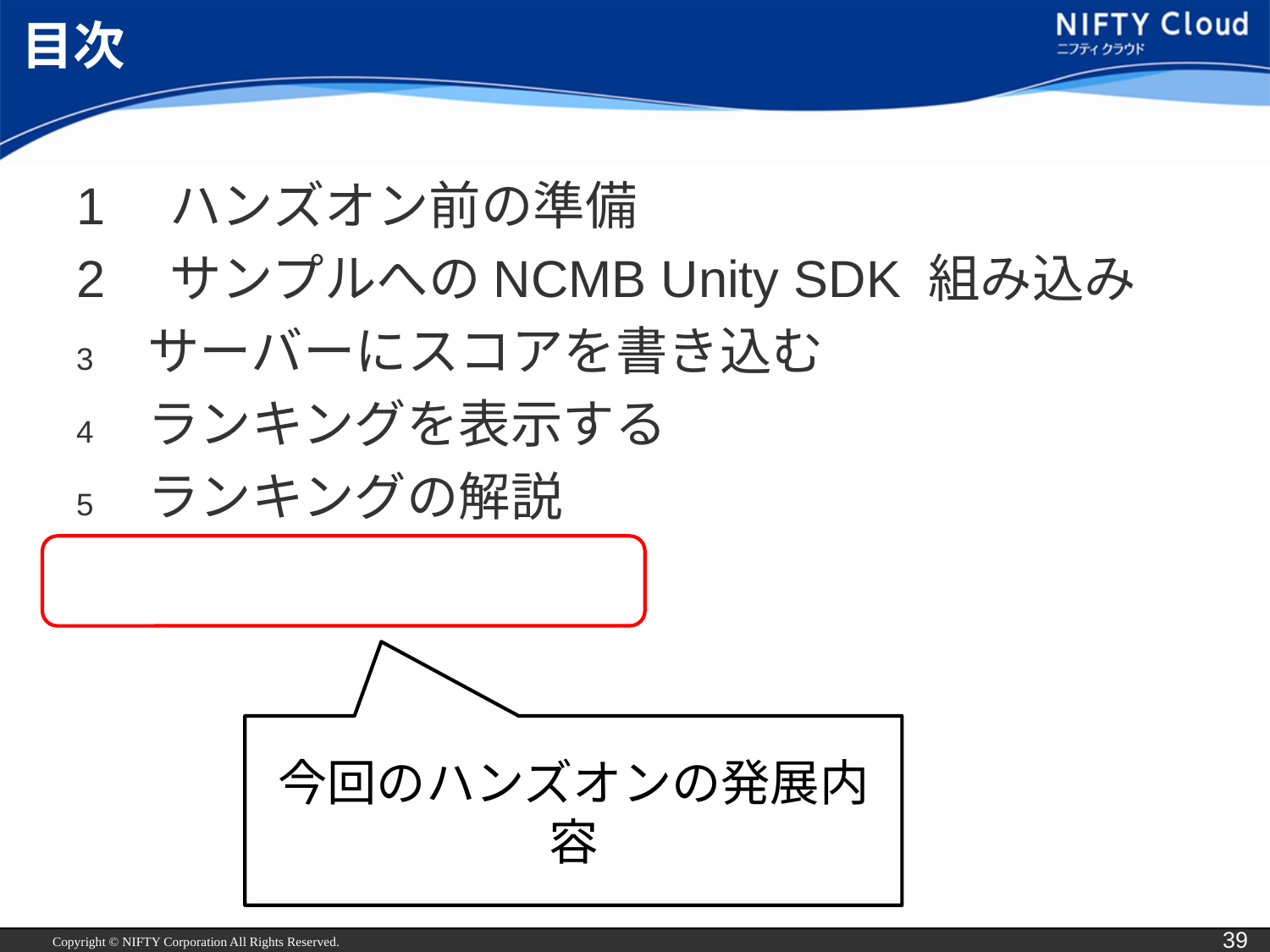

# 目次
1　ハンズオン前の準備
2　サンプルへのNCMB Unity SDK 組み込み
サーバーにスコアを書き込む
ランキングを表示する
ランキングの解説

今回のハンズオンの発展内容